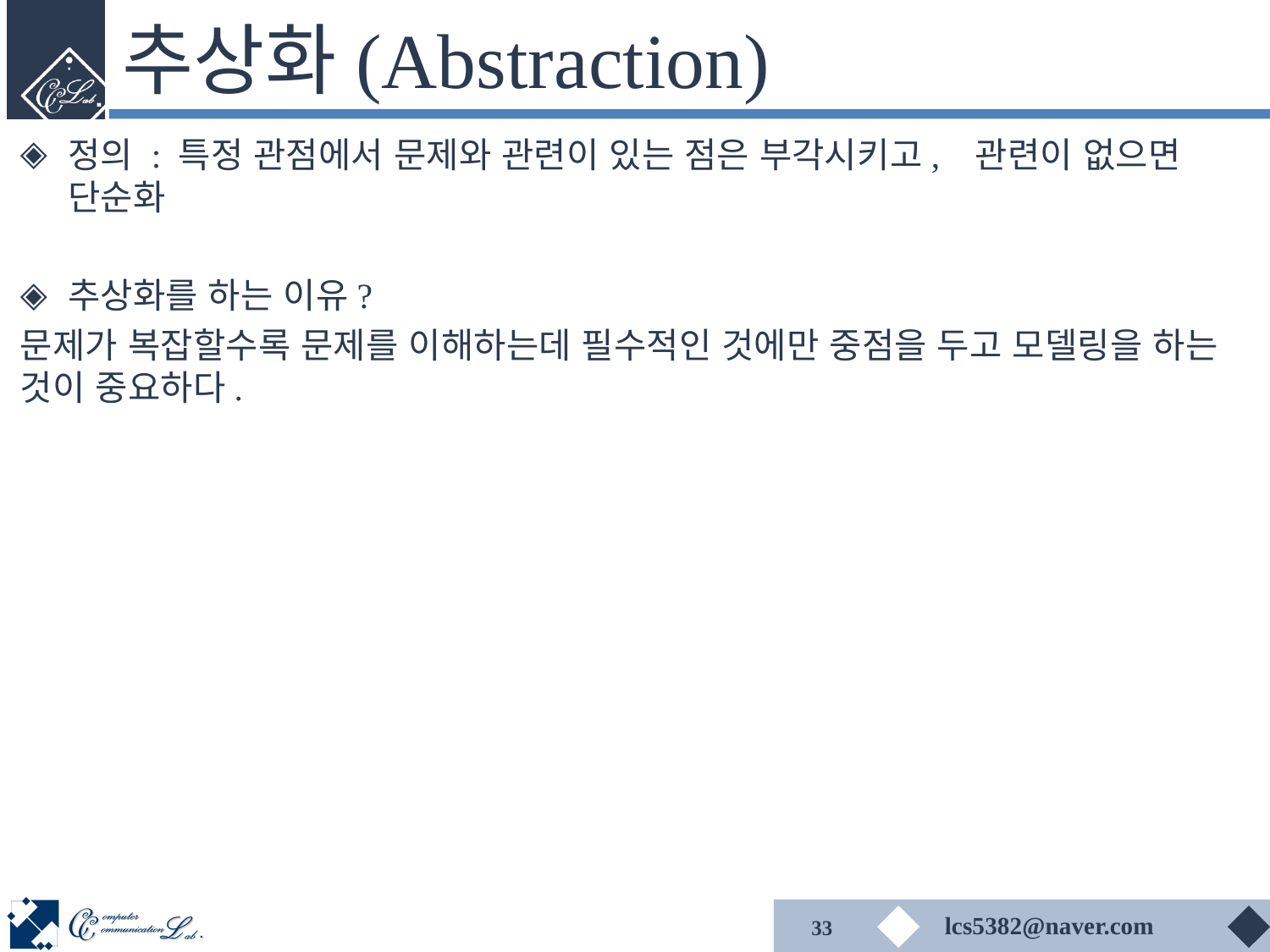

# 추상화(Abstraction)
정의 : 특정 관점에서 문제와 관련이 있는 점은 부각시키고,   관련이 없으면 단순화

추상화를 하는 이유?
문제가 복잡할수록 문제를 이해하는데 필수적인 것에만 중점을 두고 모델링을 하는 것이 중요하다.